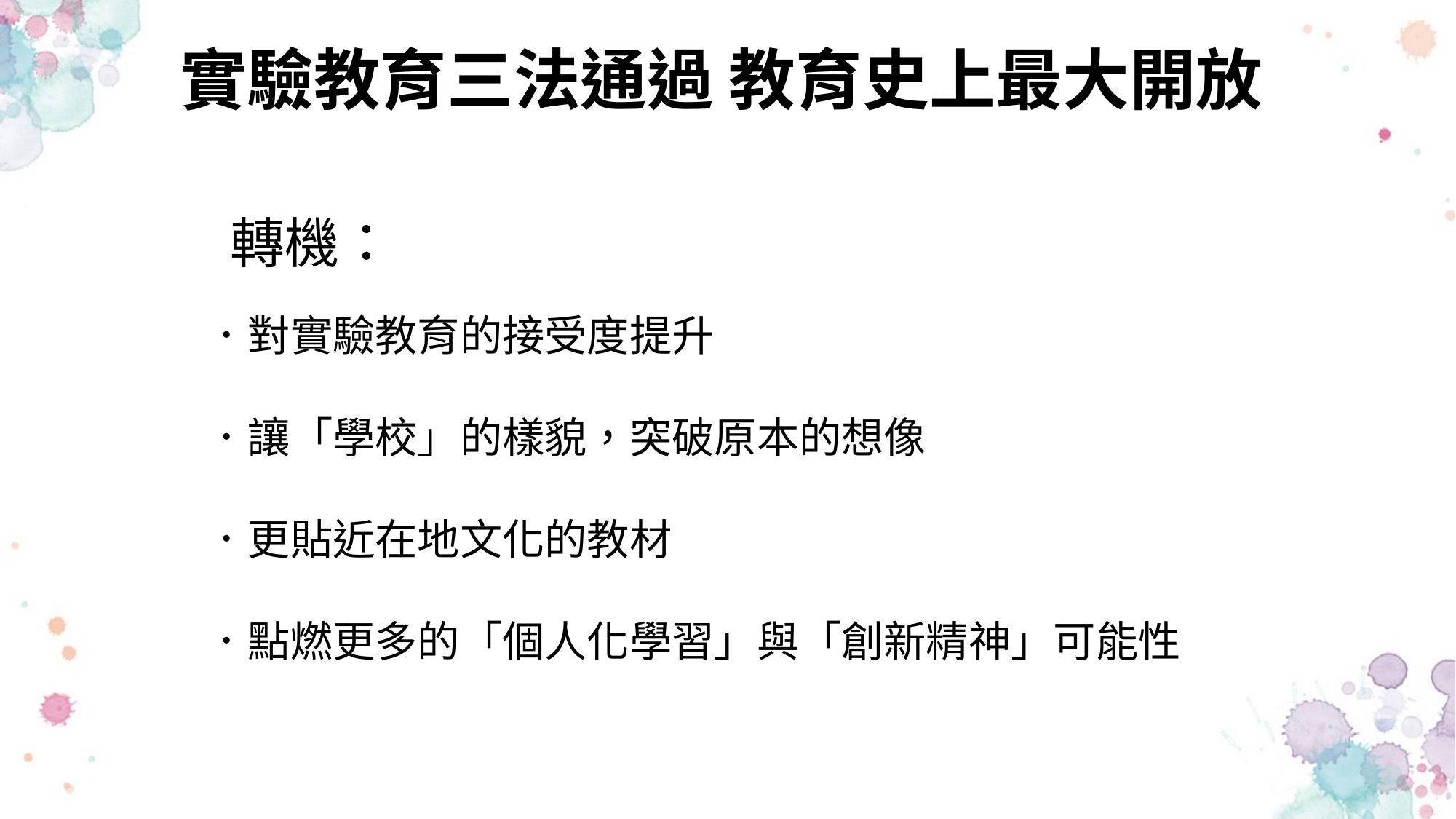

# 實驗教育三法通過 教育史上最大開放
轉機：

．對實驗教育的接受度提升

．讓「學校」的樣貌，突破原本的想像

．更貼近在地文化的教材

．點燃更多的「個人化學習」與「創新精神」可能性